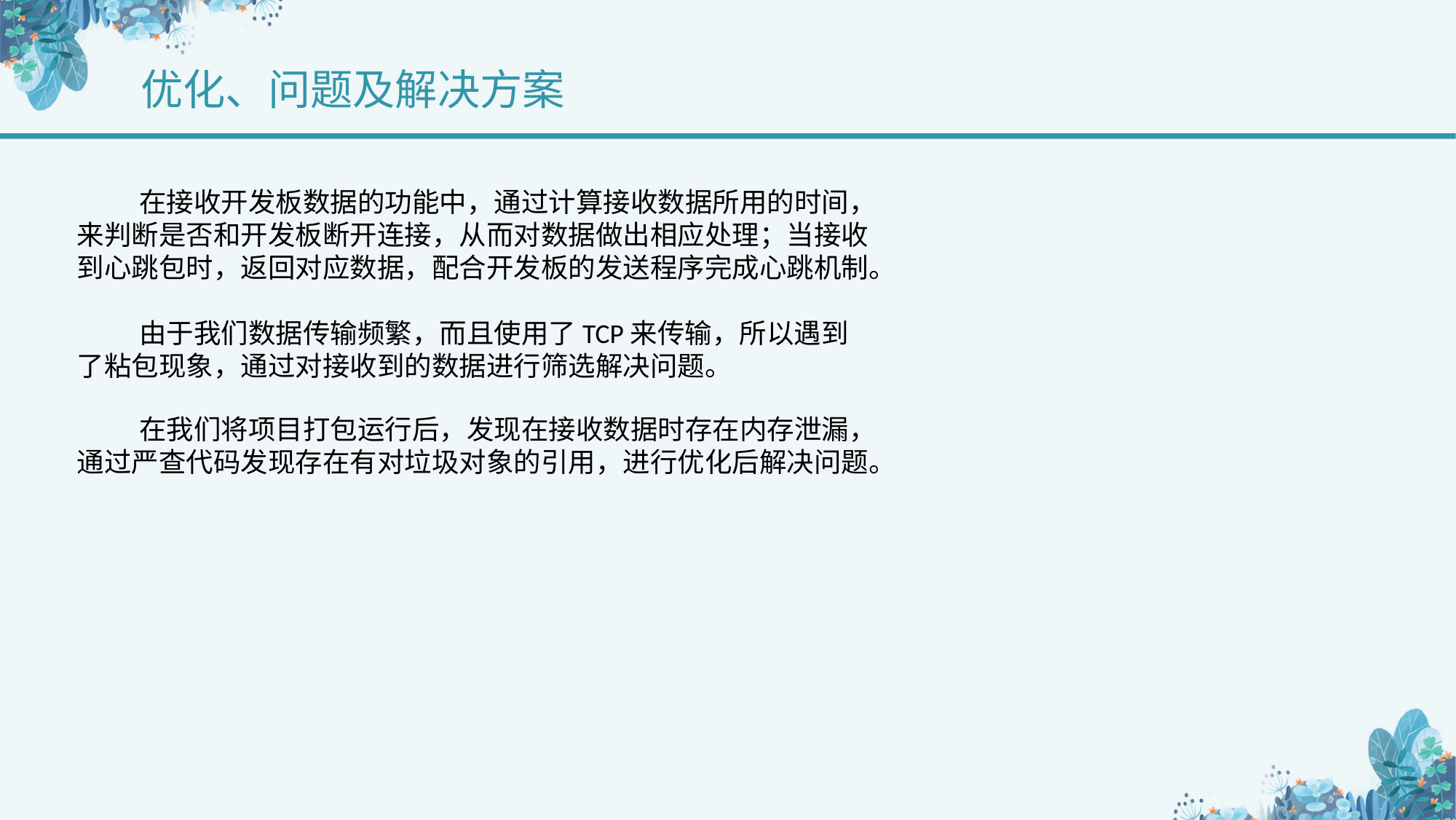

优化、问题及解决方案

         在接收开发板数据的功能中，通过计算接收数据所用的时间，来判断是否和开发板断开连接，从而对数据做出相应处理；当接收到心跳包时，返回对应数据，配合开发板的发送程序完成心跳机制。
         由于我们数据传输频繁，而且使用了TCP来传输，所以遇到了粘包现象，通过对接收到的数据进行筛选解决问题。
         在我们将项目打包运行后，发现在接收数据时存在内存泄漏，通过严查代码发现存在有对垃圾对象的引用，进行优化后解决问题。